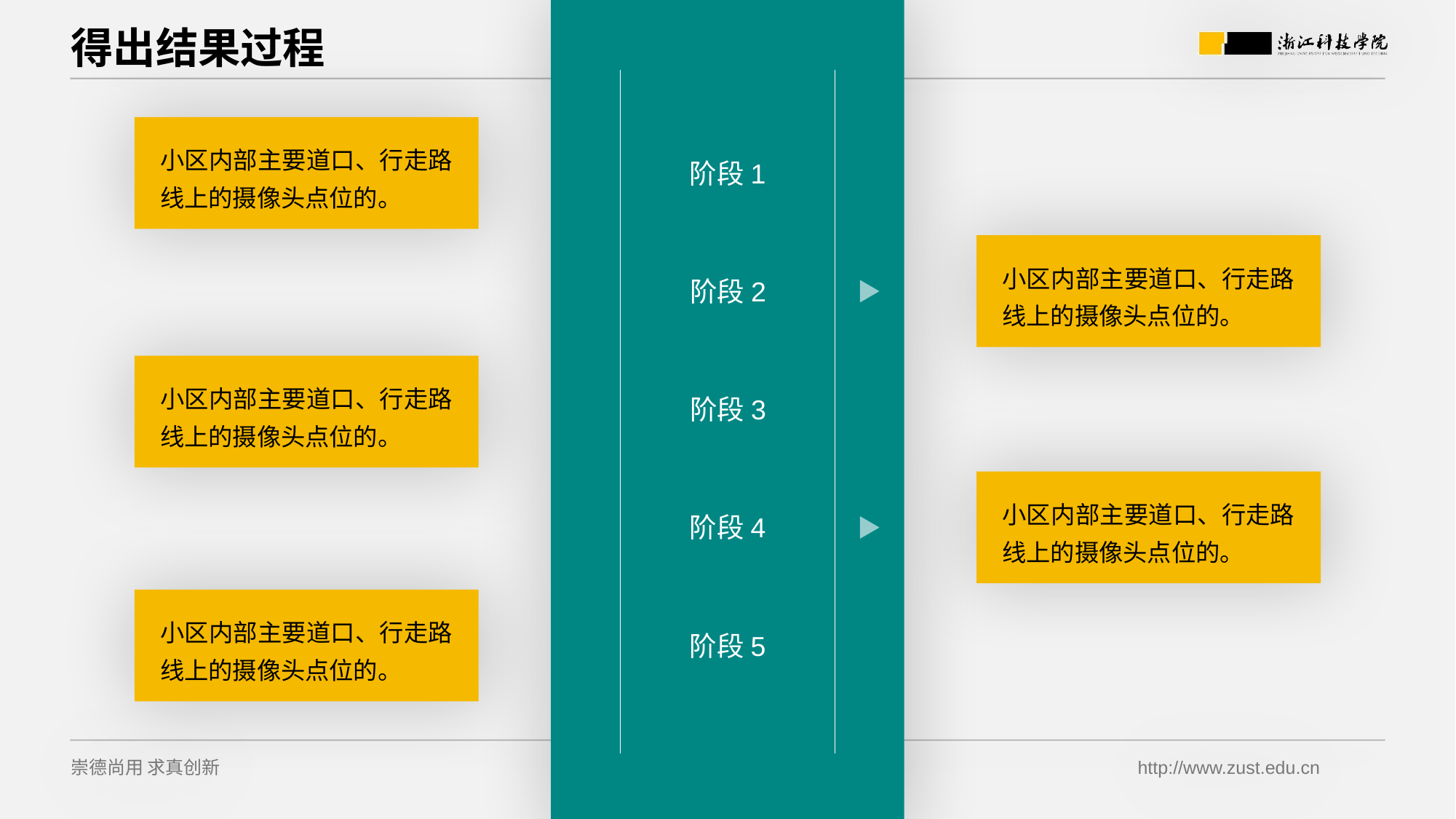

# 得出结果过程

小区内部主要道口、行走路线上的摄像头点位的。
阶段1

小区内部主要道口、行走路线上的摄像头点位的。
阶段2

小区内部主要道口、行走路线上的摄像头点位的。
阶段3

小区内部主要道口、行走路线上的摄像头点位的。
阶段4

小区内部主要道口、行走路线上的摄像头点位的。
阶段5